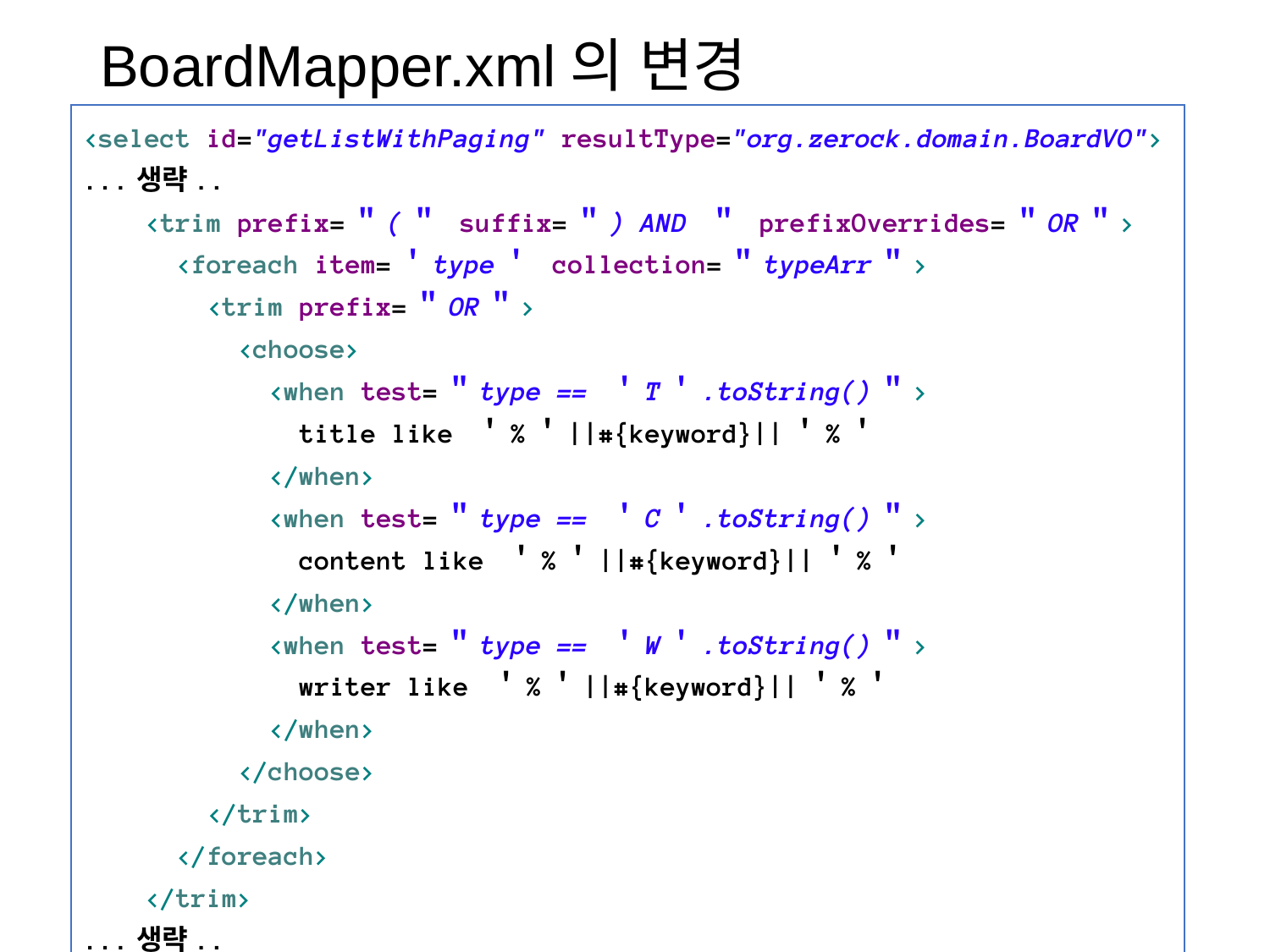

# BoardMapper.xml의 변경
<select id="getListWithPaging" resultType="org.zerock.domain.BoardVO">
...생략..
    <trim prefix=＂(＂ suffix=＂) AND ＂ prefixOverrides=＂OR＂>
      <foreach item=＇type＇ collection=＂typeArr＂>
        <trim prefix=＂OR＂>
          <choose>
            <when test=＂type == ＇T＇.toString()＂>
              title like ＇%＇||#{keyword}||＇%＇
            </when>
            <when test=＂type == ＇C＇.toString()＂>
              content like ＇%＇||#{keyword}||＇%＇
            </when>
            <when test=＂type == ＇W＇.toString()＂>
              writer like ＇%＇||#{keyword}||＇%＇
            </when>
          </choose>
        </trim>
      </foreach>
    </trim>
...생략..
  </select>